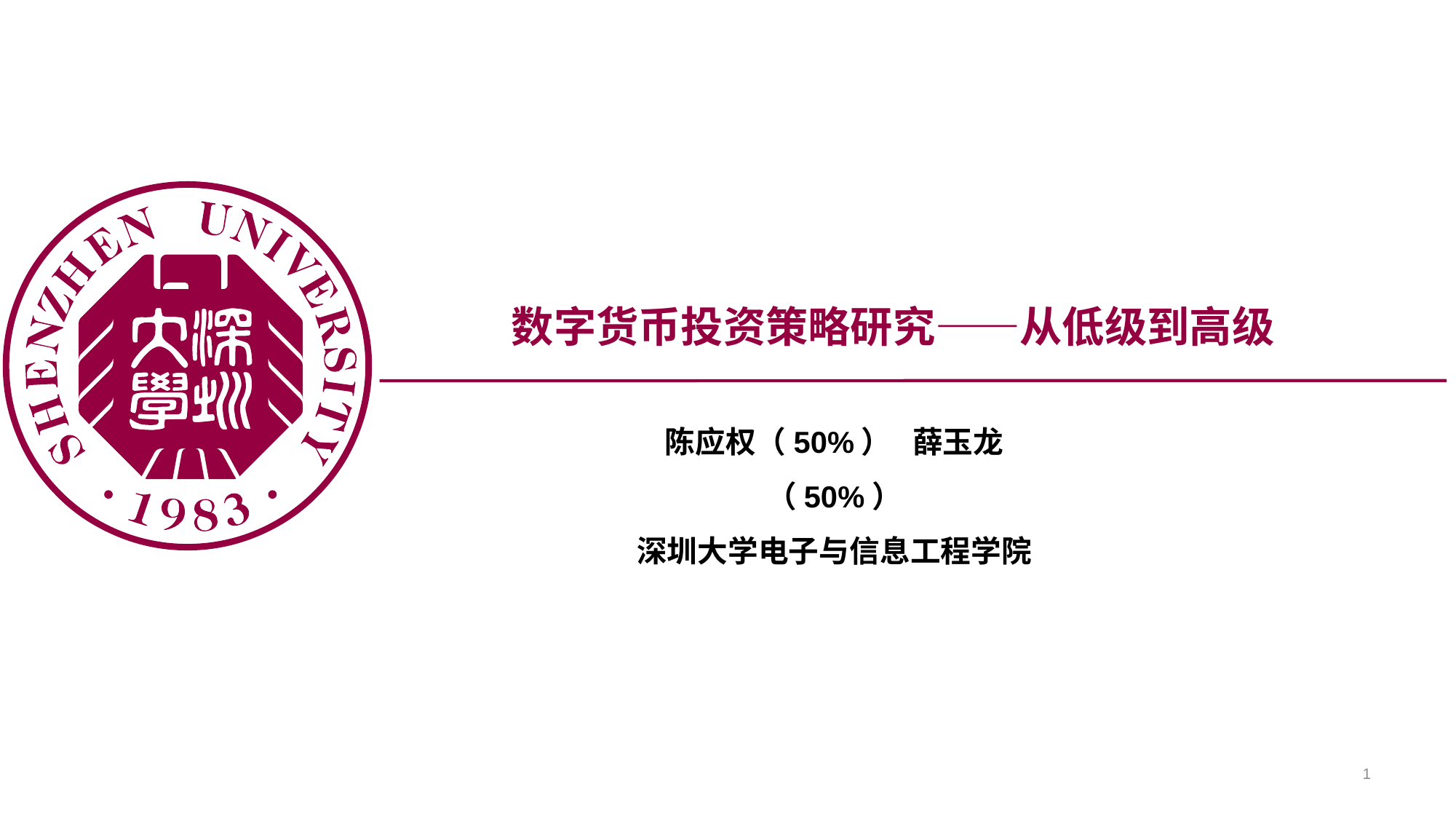

1

数字货币投资策略研究——从低级到高级

陈应权（50%）   薛玉龙（50%）
深圳大学电子与信息工程学院